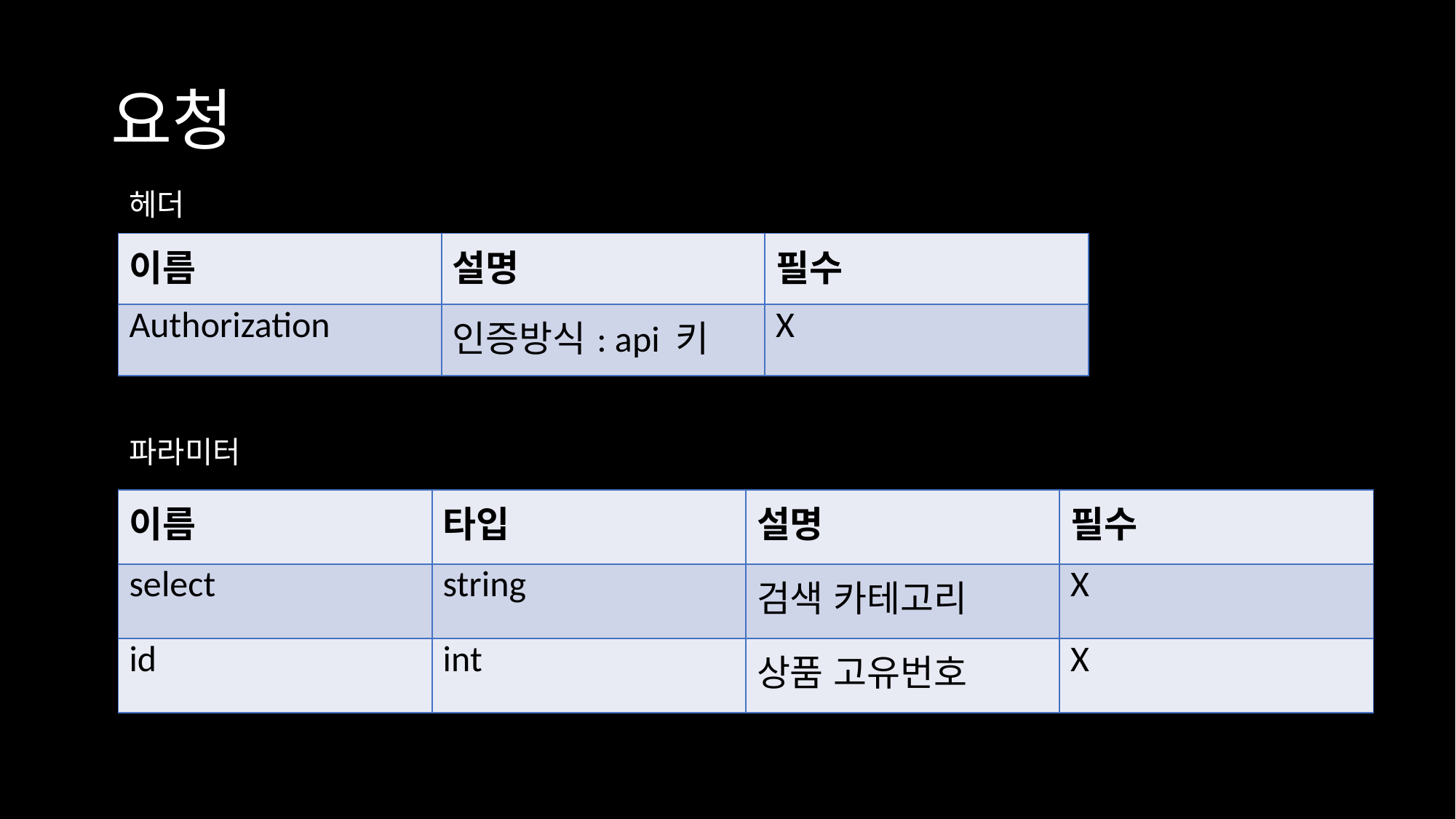

# 요청
헤더
| 이름 | 설명 | 필수 |
| --- | --- | --- |
| Authorization | 인증방식: api 키 | X |
파라미터
| 이름 | 타입 | 설명 | 필수 |
| --- | --- | --- | --- |
| select | string | 검색 카테고리 | X |
| id | int | 상품 고유번호 | X |